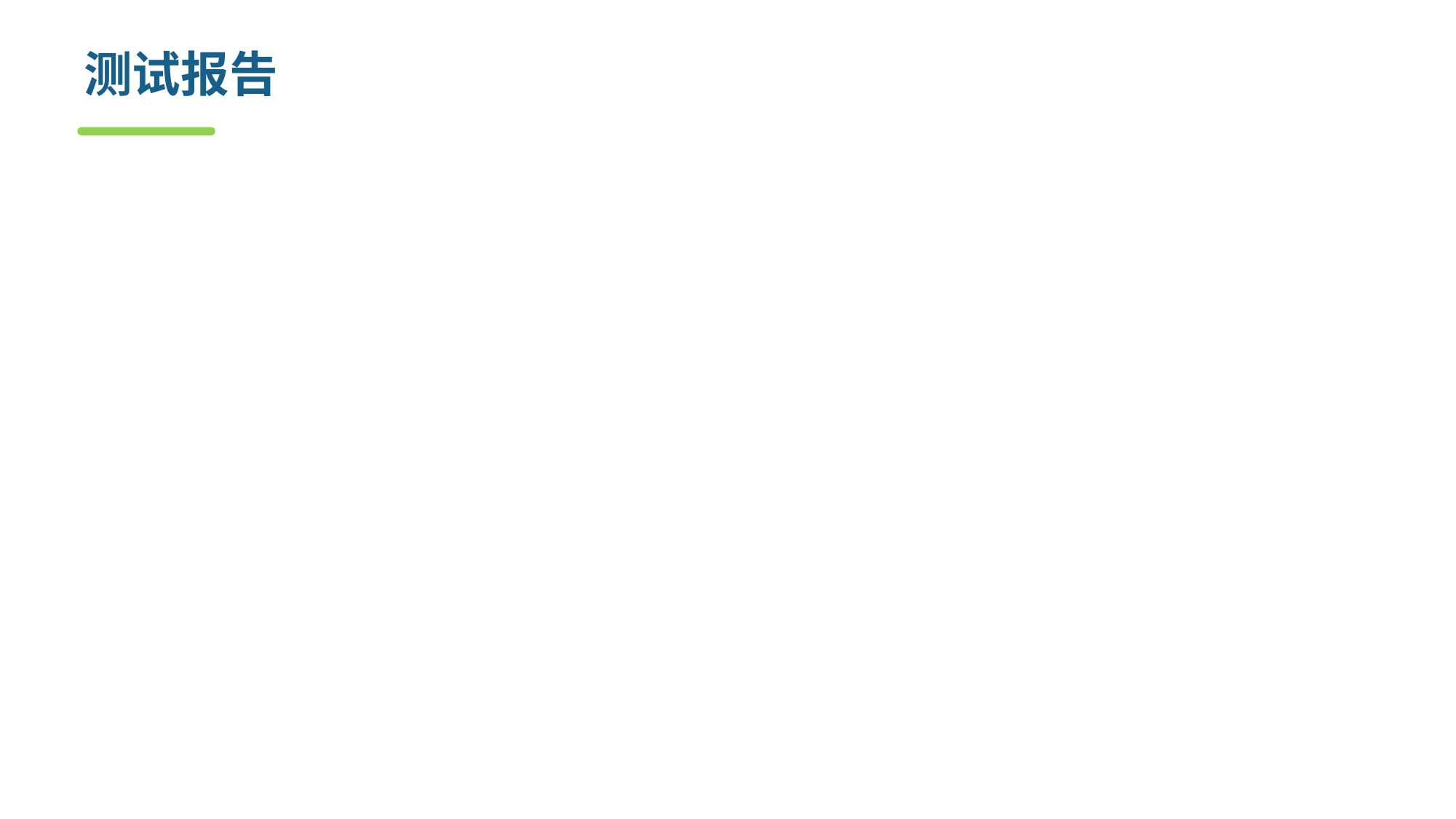

# 测试报告
被测软件的名称和标识
测试环境
测试对象
测试起止日期
测试人员
测试过程
测试结果
缺陷清单
等
106